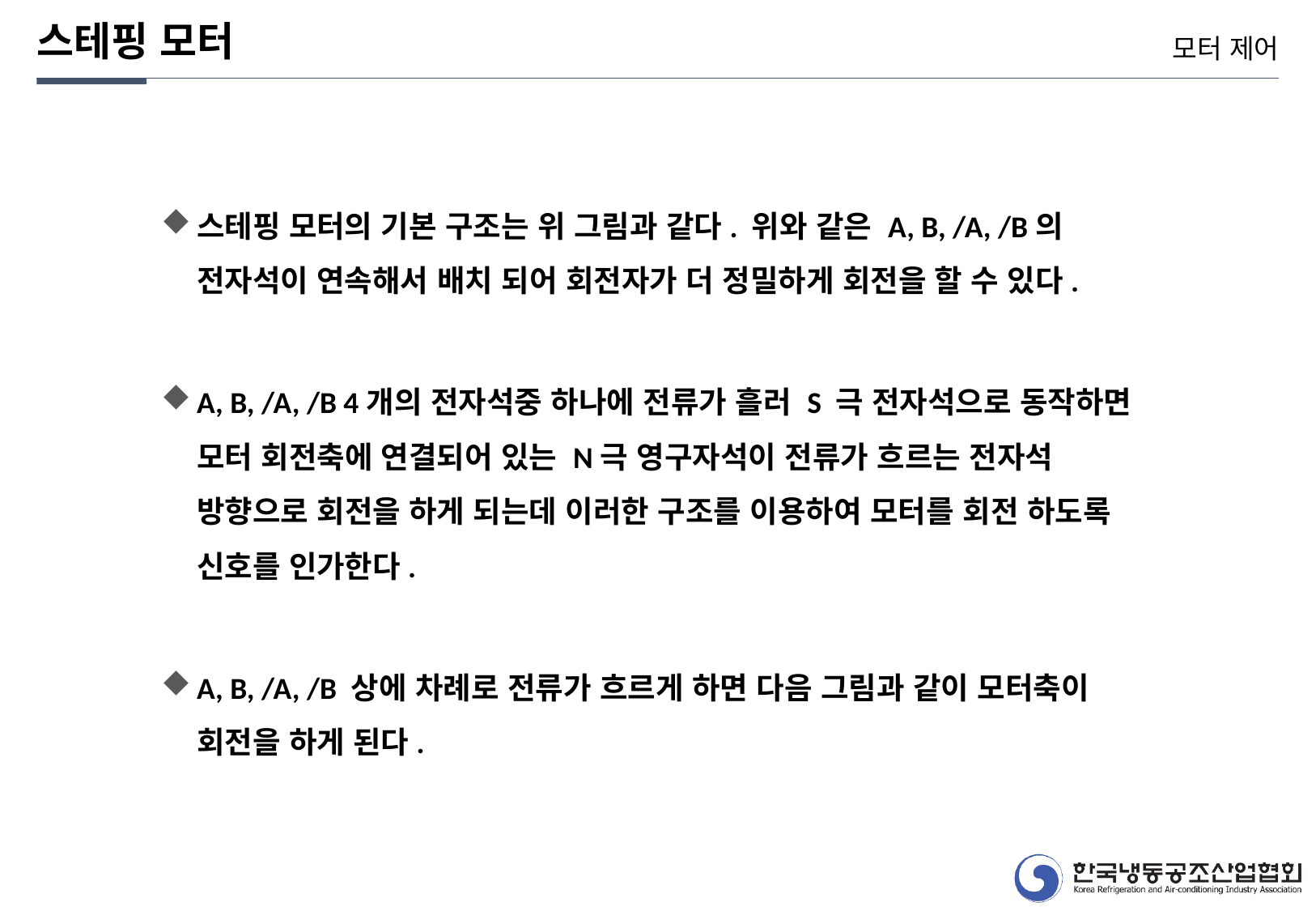

스테핑 모터
모터 제어
스테핑 모터의 기본 구조는 위 그림과 같다. 위와 같은 A, B, /A, /B의 전자석이 연속해서 배치 되어 회전자가 더 정밀하게 회전을 할 수 있다.

A, B, /A, /B 4개의 전자석중 하나에 전류가 흘러 S 극 전자석으로 동작하면 모터 회전축에 연결되어 있는 N극 영구자석이 전류가 흐르는 전자석 방향으로 회전을 하게 되는데 이러한 구조를 이용하여 모터를 회전 하도록 신호를 인가한다.

A, B, /A, /B 상에 차례로 전류가 흐르게 하면 다음 그림과 같이 모터축이 회전을 하게 된다.